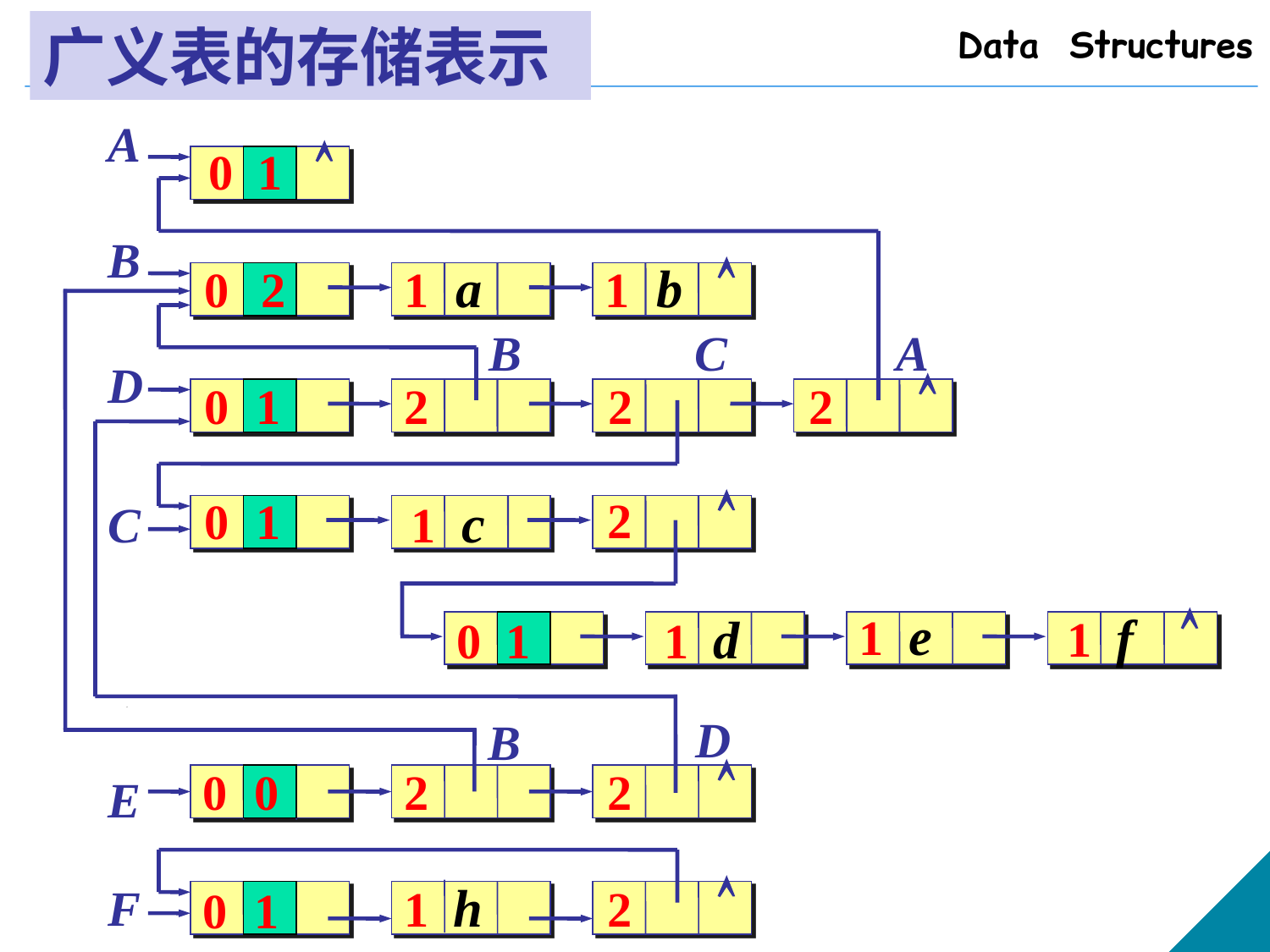

广义表的存储表示
A
∧
0  1

B

∧
1  a
1  b
0   2

B
C
A
D

∧
0  1
2
2
2

∧
0  1
2
1  c
C

∧
1  e
1  f
1  d
0  1

D
B

∧
0  0
2
2
E

∧
1  h
0  1
F
2